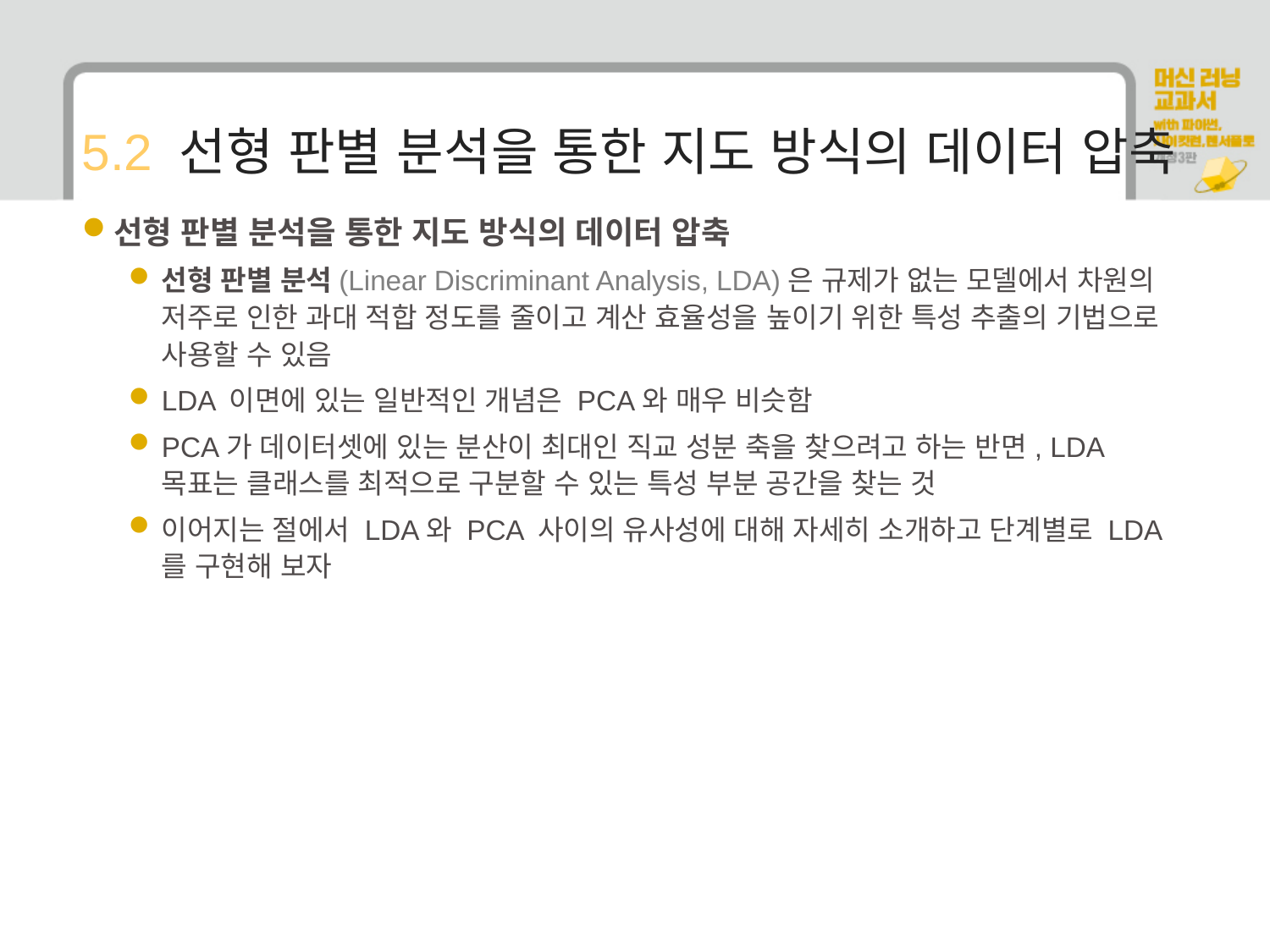

# 5.2 선형 판별 분석을 통한 지도 방식의 데이터 압축
선형 판별 분석을 통한 지도 방식의 데이터 압축
선형 판별 분석(Linear Discriminant Analysis, LDA)은 규제가 없는 모델에서 차원의 저주로 인한 과대 적합 정도를 줄이고 계산 효율성을 높이기 위한 특성 추출의 기법으로 사용할 수 있음
LDA 이면에 있는 일반적인 개념은 PCA와 매우 비슷함
PCA가 데이터셋에 있는 분산이 최대인 직교 성분 축을 찾으려고 하는 반면, LDA 목표는 클래스를 최적으로 구분할 수 있는 특성 부분 공간을 찾는 것
이어지는 절에서 LDA와 PCA 사이의 유사성에 대해 자세히 소개하고 단계별로 LDA를 구현해 보자